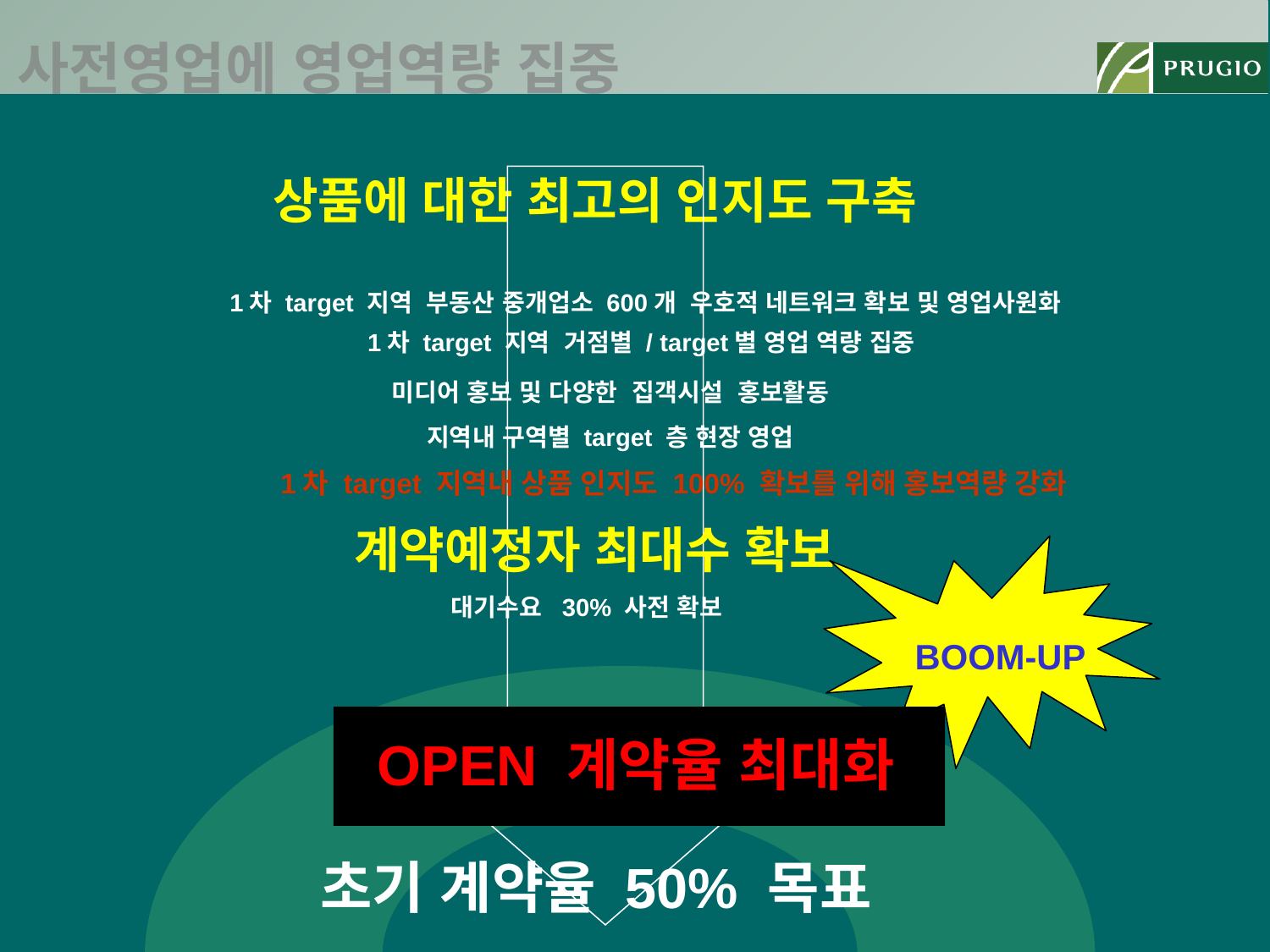

사전영업에 영업역량 집중
상품에 대한 최고의 인지도 구축

 1차 target 지역  부동산 중개업소 600개  우호적 네트워크 확보 및 영업사원화
 1차 target 지역  거점별 / target별 영업 역량 집중
미디어 홍보 및 다양한  집객시설  홍보활동
지역내 구역별 target 층 현장 영업
 1차 target 지역내 상품 인지도 100% 확보를 위해 홍보역량 강화
계약예정자 최대수 확보

대기수요  30% 사전 확보
BOOM-UP

OPEN 계약율 최대화
초기 계약율 50% 목표